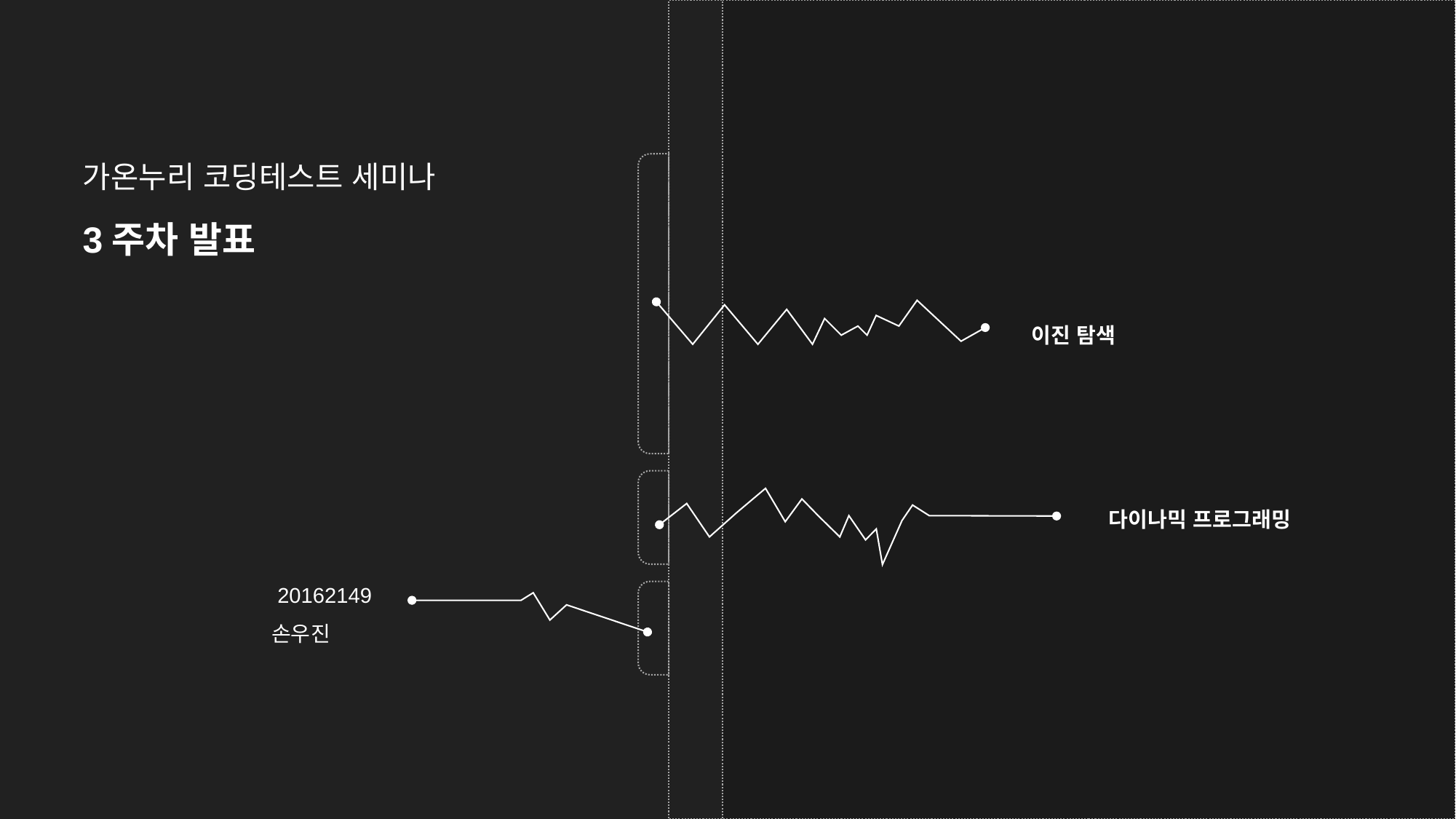

가온누리 코딩테스트 세미나
3주차 발표

이진 탐색

다이나믹 프로그래밍

 20162149
손우진